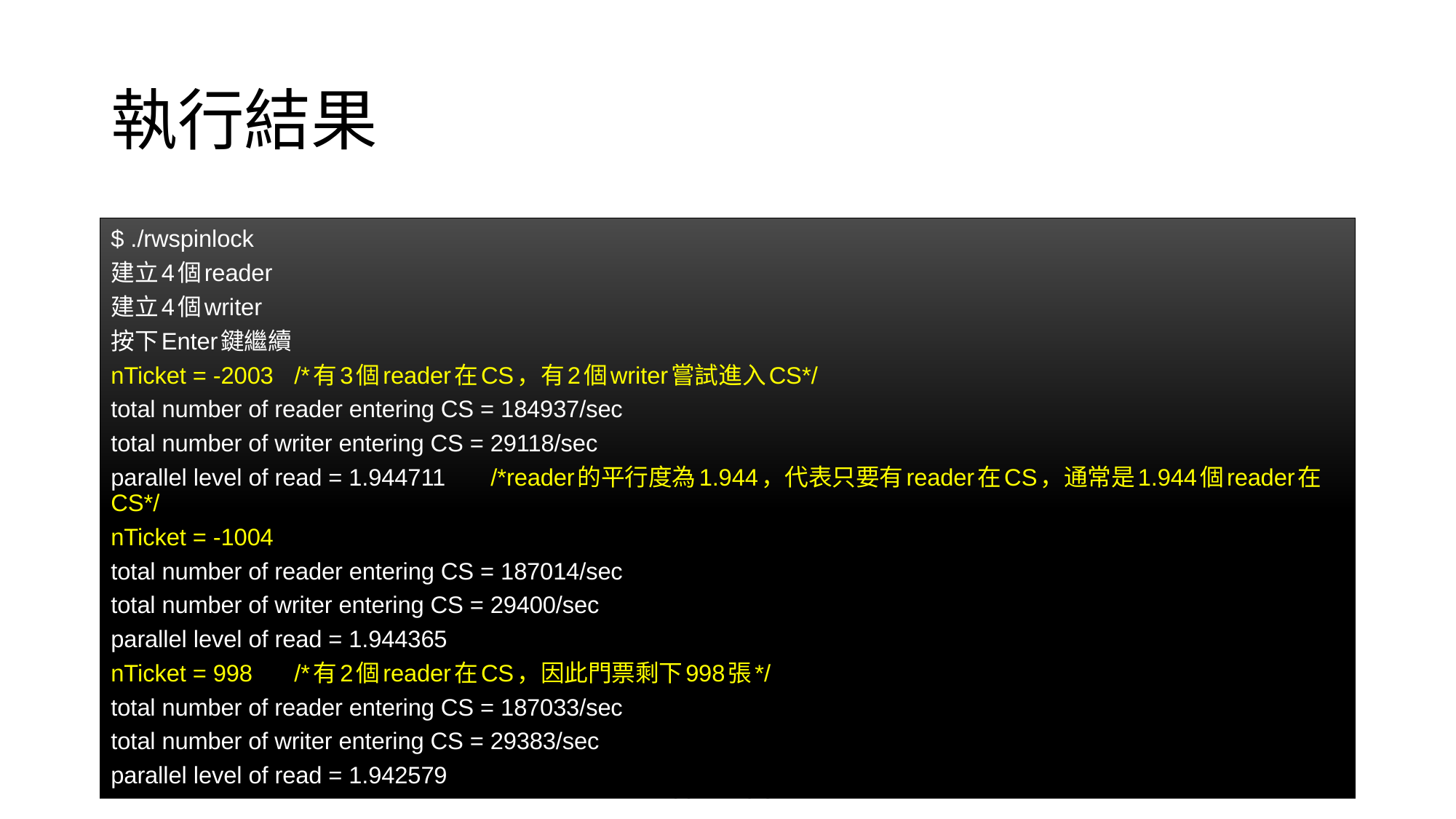

# 執行結果
$ ./rwspinlock
建立4個reader
建立4個writer
按下Enter鍵繼續
nTicket = -2003	/*有3個reader在CS，有2個writer嘗試進入CS*/
total number of reader entering CS = 184937/sec
total number of writer entering CS = 29118/sec
parallel level of read = 1.944711	  /*reader的平行度為1.944，代表只要有reader在CS，通常是1.944個reader在CS*/
nTicket = -1004
total number of reader entering CS = 187014/sec
total number of writer entering CS = 29400/sec
parallel level of read = 1.944365
nTicket = 998	/*有2個reader在CS，因此門票剩下998張*/
total number of reader entering CS = 187033/sec
total number of writer entering CS = 29383/sec
parallel level of read = 1.942579